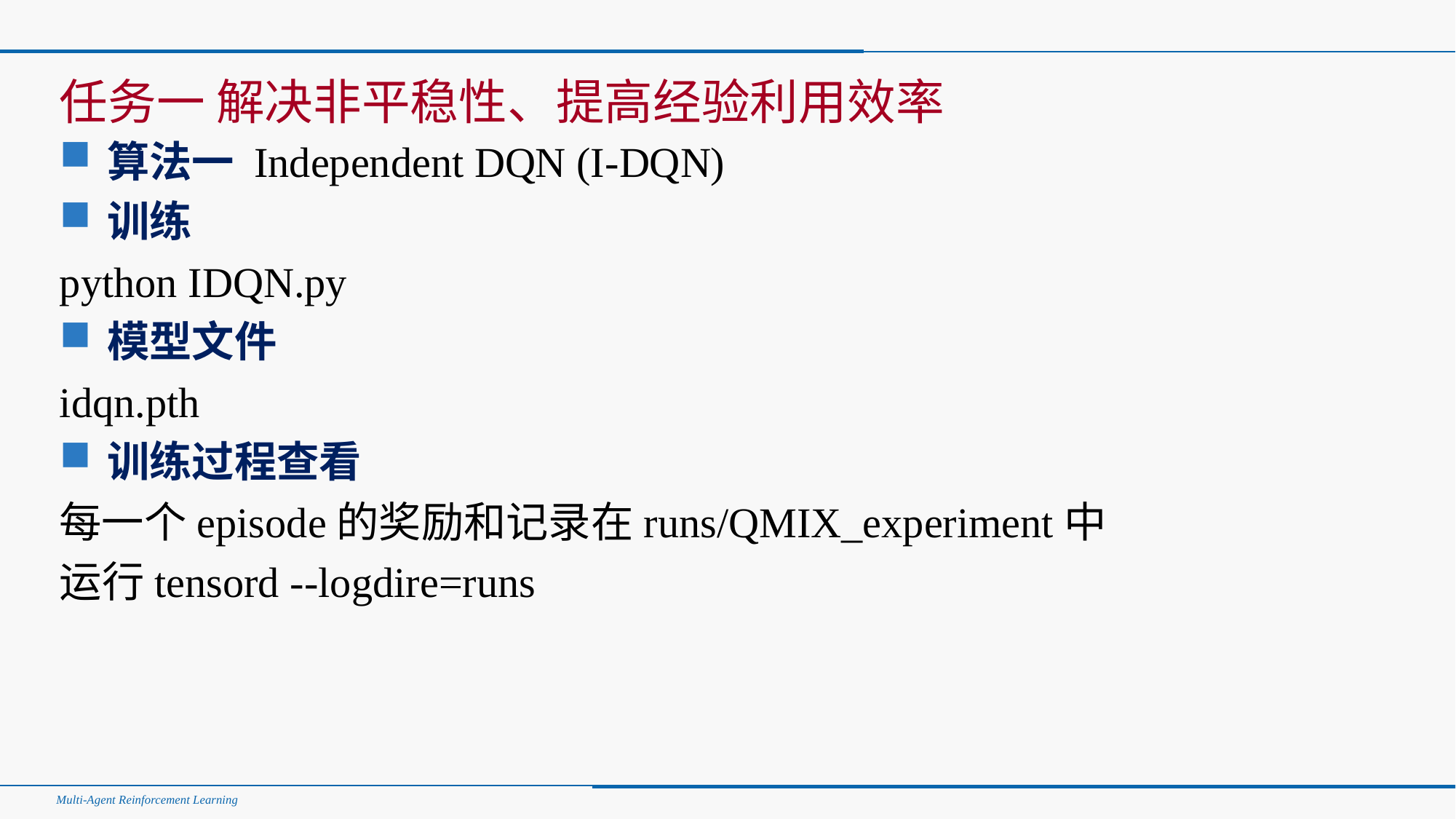

#
任务一 解决非平稳性、提高经验利用效率
算法一 Independent DQN (I-DQN)
训练
python IDQN.py
模型文件
idqn.pth
训练过程查看
每一个episode的奖励和记录在runs/QMIX_experiment中
运行tensord --logdire=runs
31